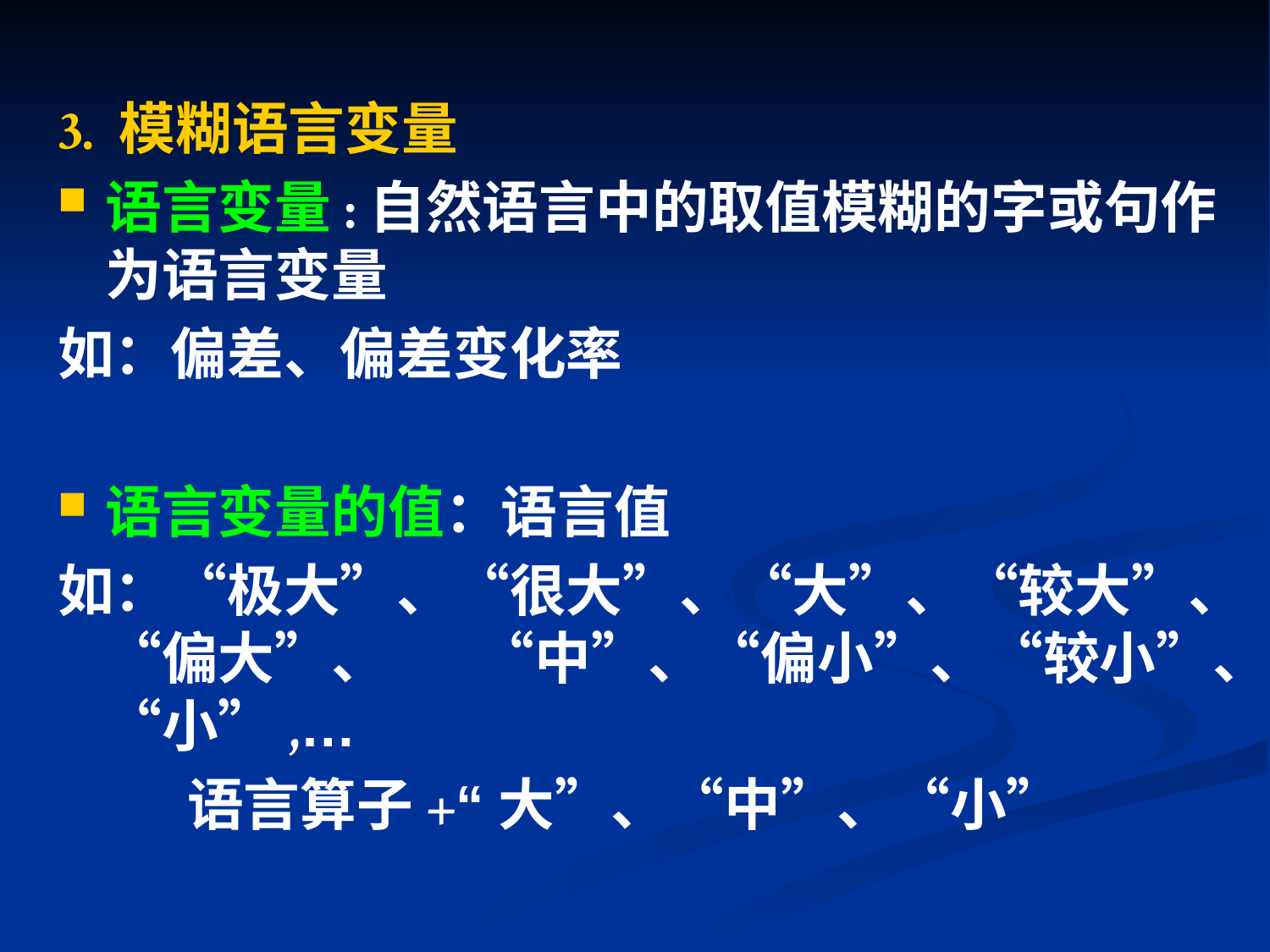

3. 模糊语言变量
语言变量:自然语言中的取值模糊的字或句作为语言变量
如：偏差、偏差变化率

语言变量的值：语言值
如：“极大”、“很大”、“大”、“较大”、“偏大”、       “中”、“偏小”、“较小”、“小”,…
         语言算子+“大”、“中”、“小”